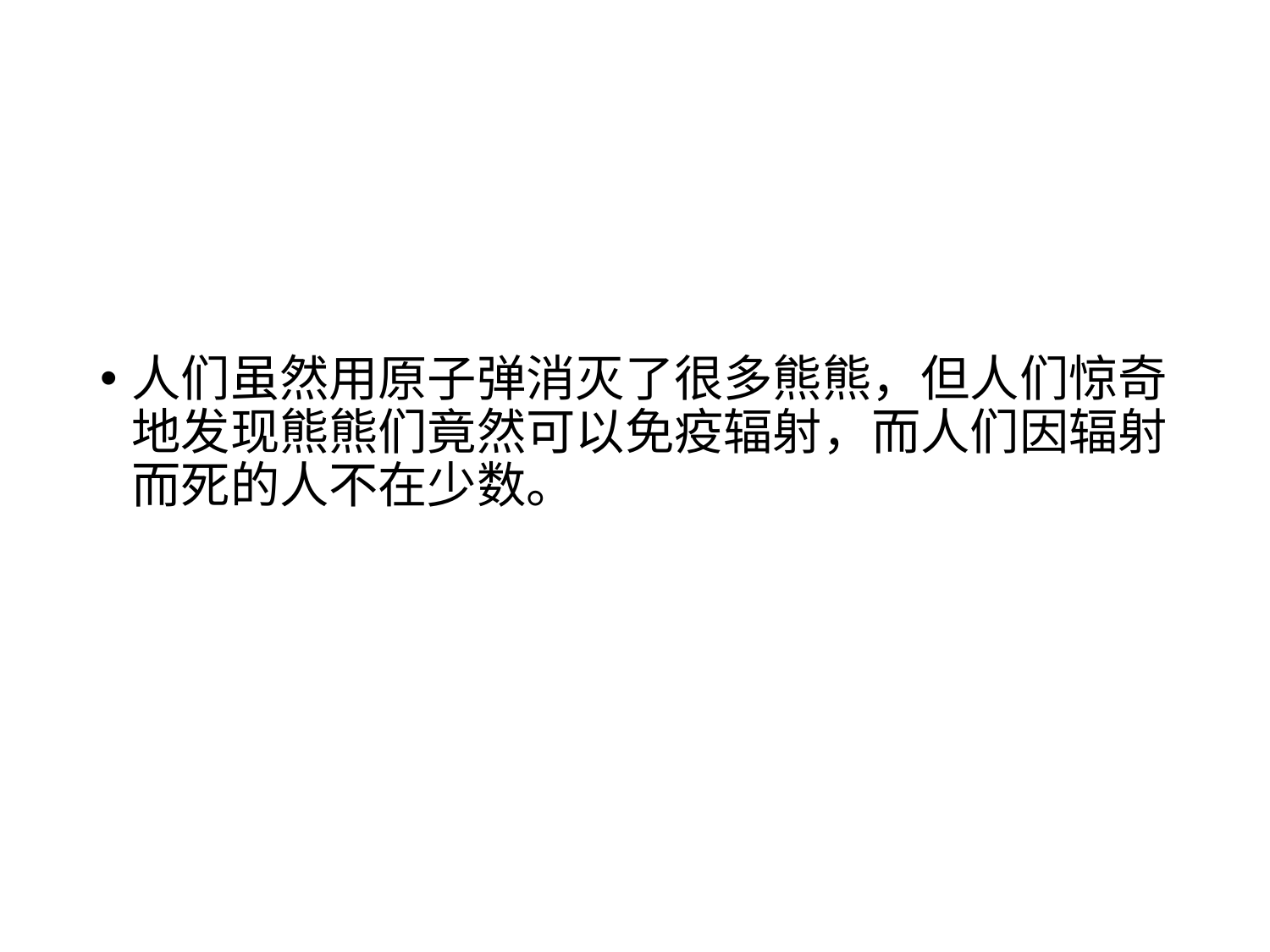

#
人们虽然用原子弹消灭了很多熊熊，但人们惊奇地发现熊熊们竟然可以免疫辐射，而人们因辐射而死的人不在少数。